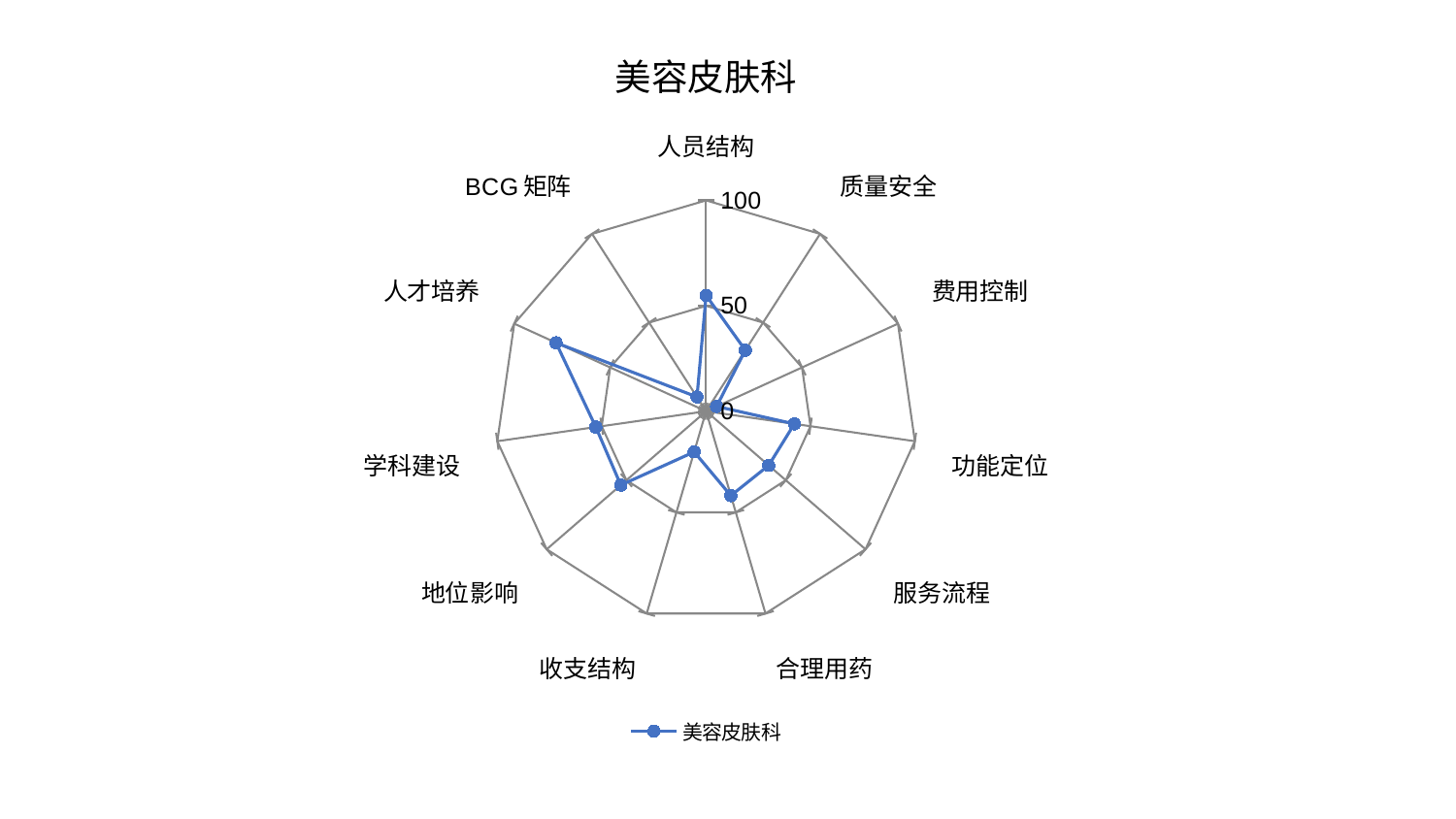

### Chart: 美容皮肤科

| Category | 美容皮肤科 |
|---|---|
| 人员结构 | 54.93336154043597 |
| 质量安全 | 34.41180579794376 |
| 费用控制 | 5.470920110331017 |
| 功能定位 | 42.30256601903069 |
| 服务流程 | 39.25587055610967 |
| 合理用药 | 41.7200004357147 |
| 收支结构 | 20.13180785929355 |
| 地位影响 | 53.51731236855071 |
| 学科建设 | 52.83115757000792 |
| 人才培养 | 78.21297559283151 |
| BCG矩阵 | 8.030998235941613 |
148